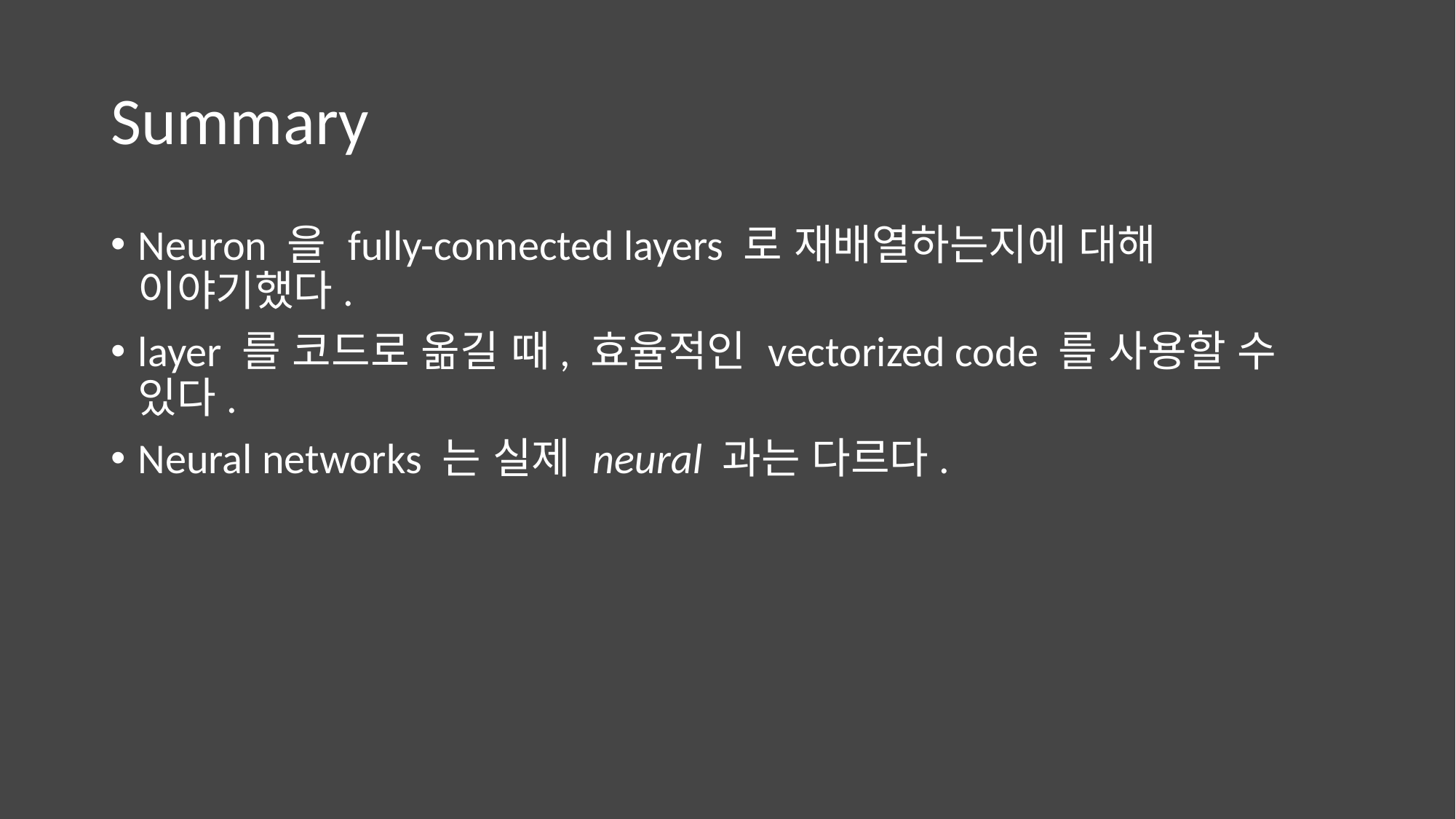

# Summary
Neuron 을 fully-connected layers 로 재배열하는지에 대해 이야기했다.
layer 를 코드로 옮길 때, 효율적인 vectorized code 를 사용할 수 있다.
Neural networks 는 실제 neural 과는 다르다.